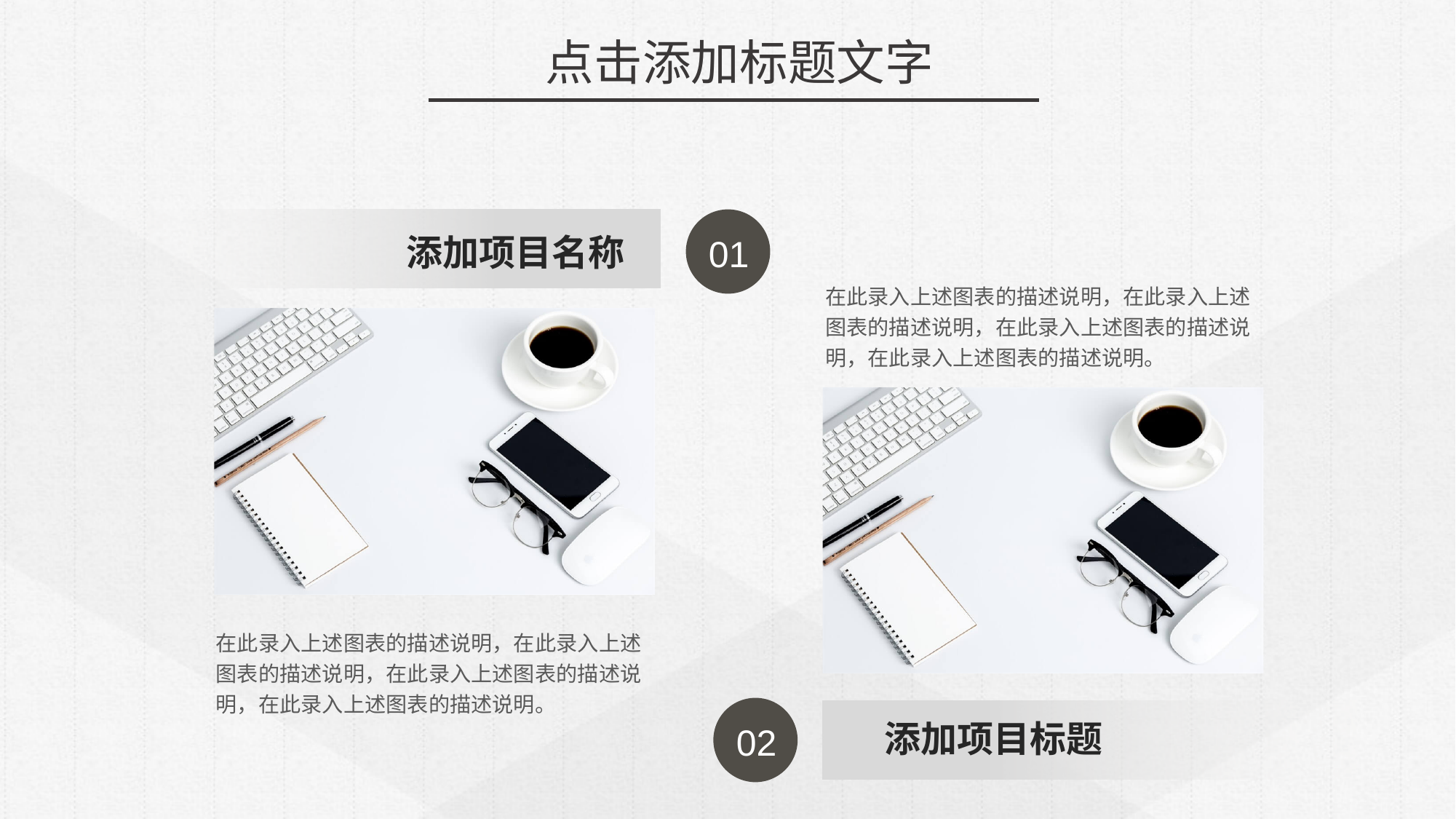

点击添加标题文字

添加项目名称

01
在此录入上述图表的描述说明，在此录入上述图表的描述说明，在此录入上述图表的描述说明，在此录入上述图表的描述说明。

在此录入上述图表的描述说明，在此录入上述图表的描述说明，在此录入上述图表的描述说明，在此录入上述图表的描述说明。

02

添加项目标题